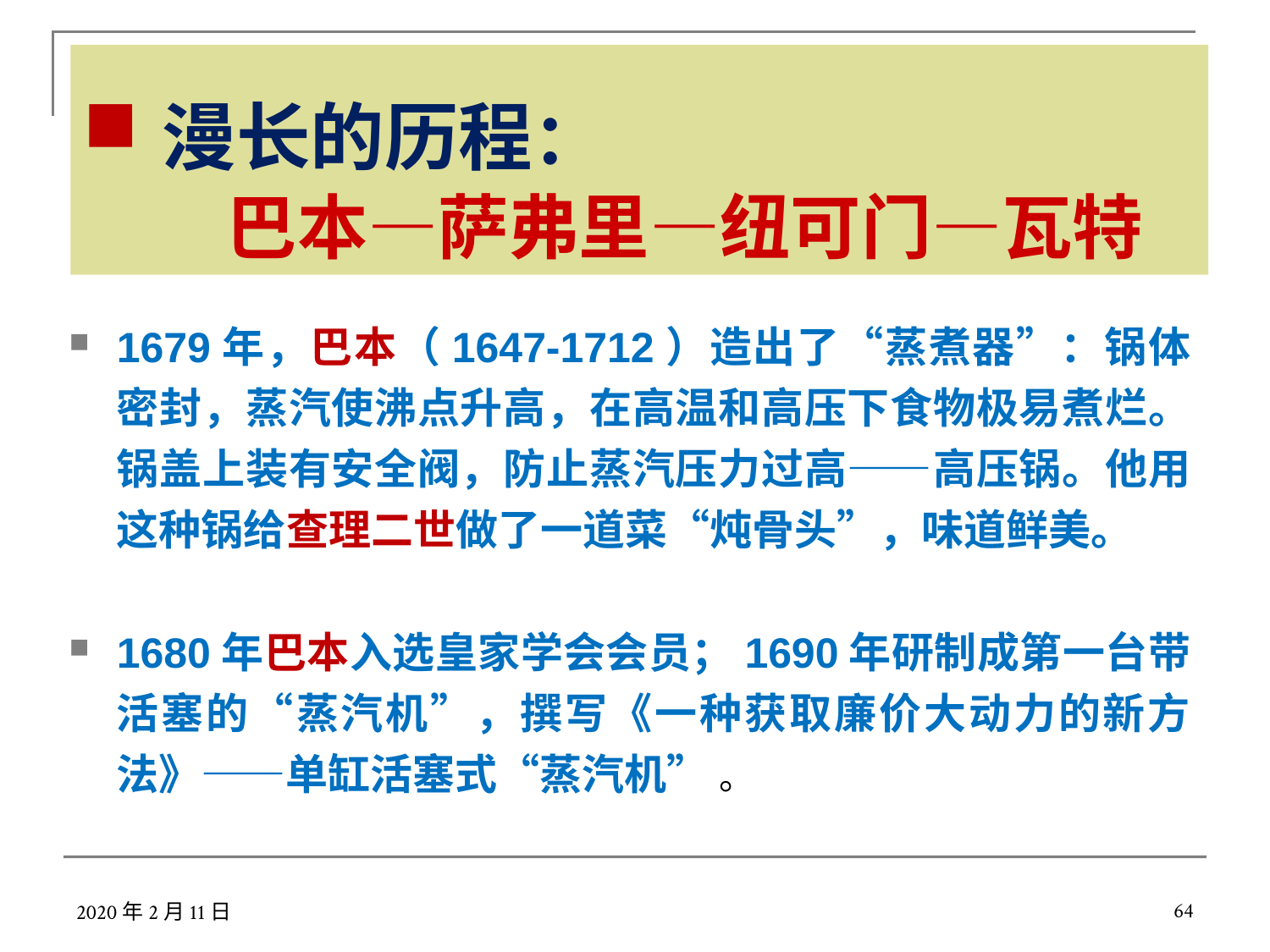

# 漫长的历程： 巴本—萨弗里—纽可门—瓦特
1679年，巴本（1647-1712）造出了“蒸煮器”：锅体密封，蒸汽使沸点升高，在高温和高压下食物极易煮烂。锅盖上装有安全阀，防止蒸汽压力过高——高压锅。他用这种锅给查理二世做了一道菜“炖骨头”，味道鲜美。

1680年巴本入选皇家学会会员；1690年研制成第一台带活塞的“蒸汽机”，撰写《一种获取廉价大动力的新方法》——单缸活塞式“蒸汽机” 。
2020年2月11日
64